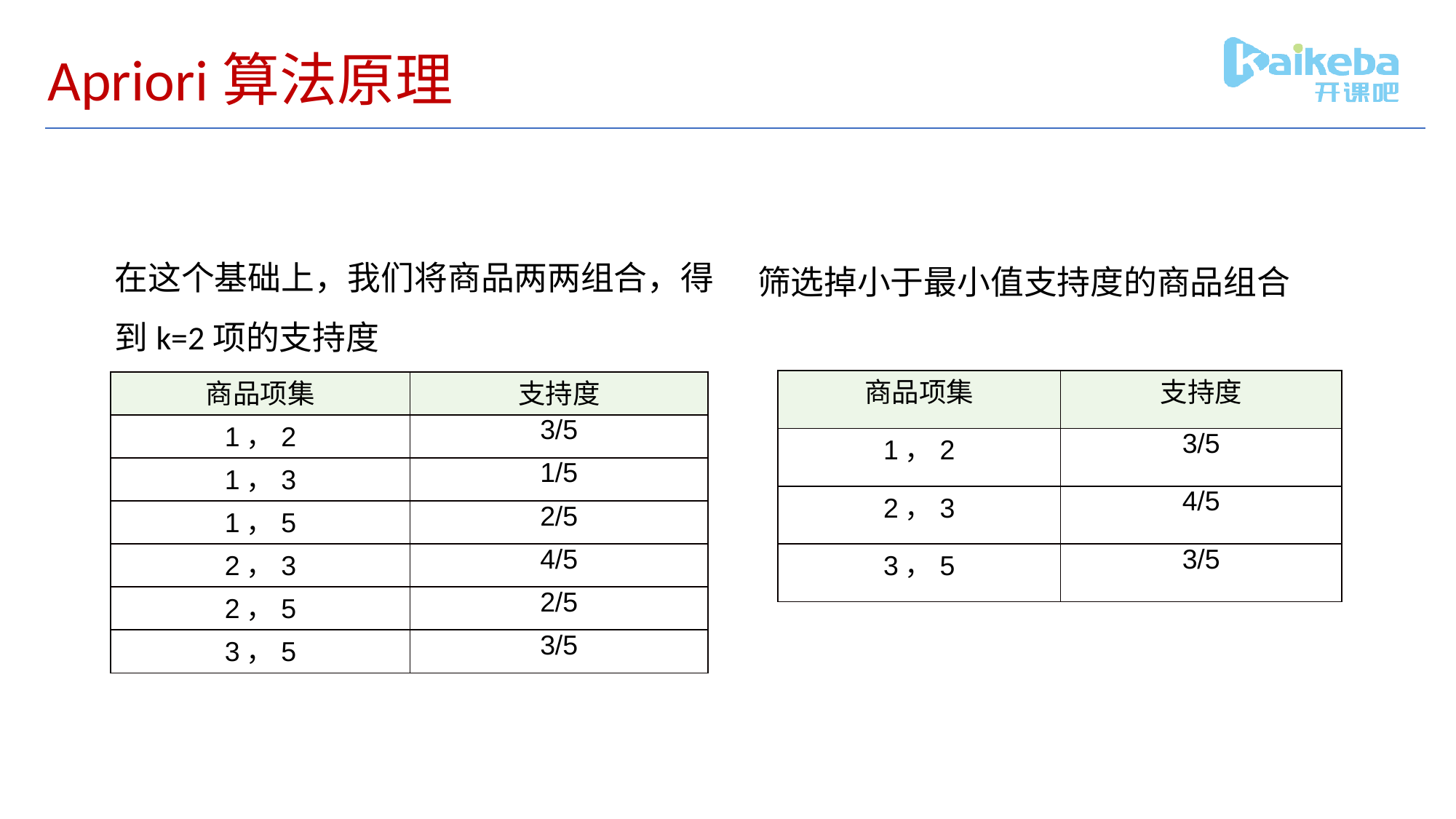

# Apriori算法原理
在这个基础上，我们将商品两两组合，得到k=2项的支持度

筛选掉小于最小值支持度的商品组合

| 商品项集 | 支持度 |
| --- | --- |
| 1，2 | 3/5 |
| 2，3 | 4/5 |
| 3，5 | 3/5 |
| 商品项集 | 支持度 |
| --- | --- |
| 1，2 | 3/5 |
| 1，3 | 1/5 |
| 1，5 | 2/5 |
| 2，3 | 4/5 |
| 2，5 | 2/5 |
| 3，5 | 3/5 |